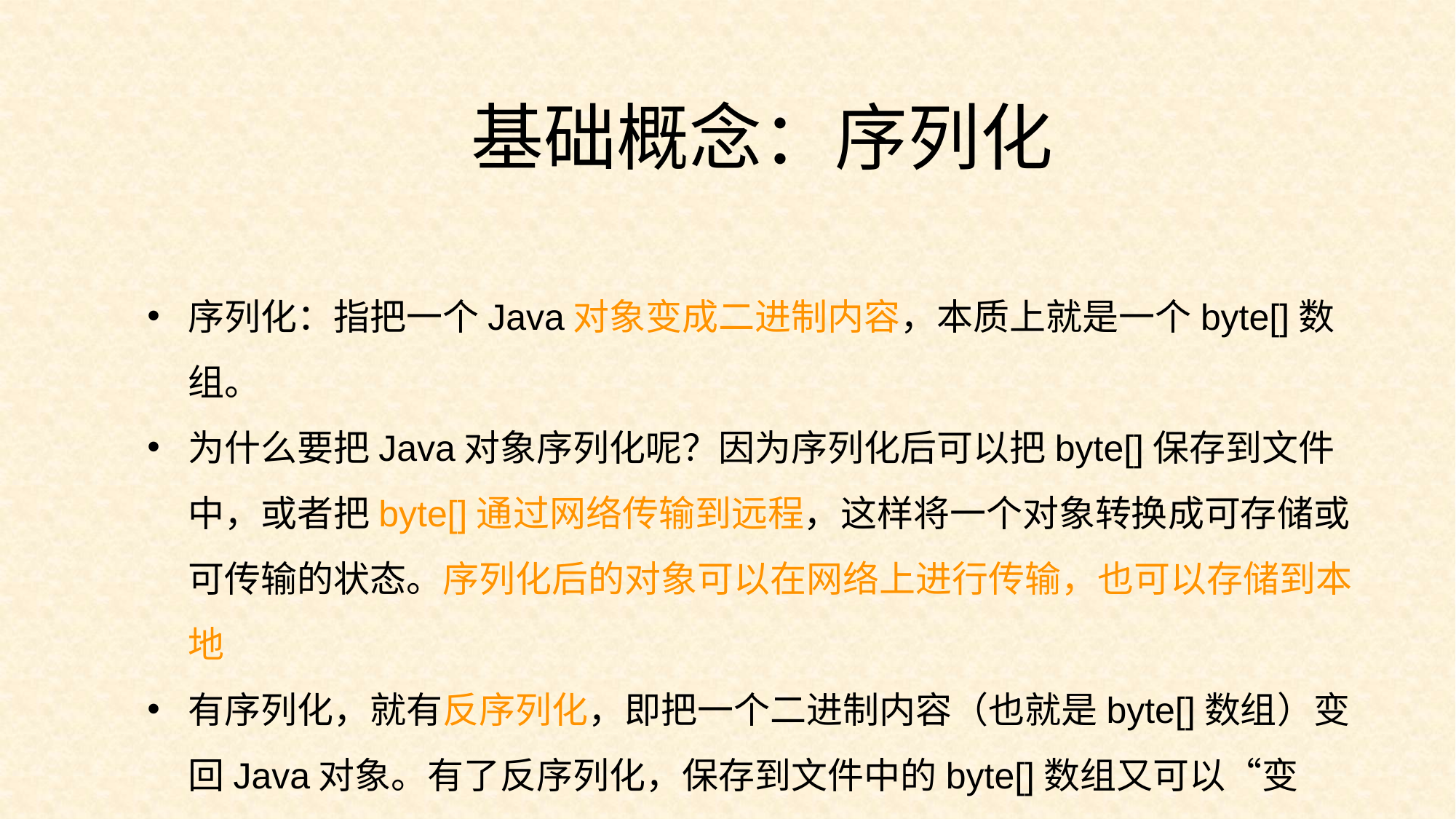

基础概念：序列化
序列化：指把一个Java对象变成二进制内容，本质上就是一个byte[]数组。
为什么要把Java对象序列化呢？因为序列化后可以把byte[]保存到文件中，或者把byte[]通过网络传输到远程，这样将一个对象转换成可存储或可传输的状态。序列化后的对象可以在网络上进行传输，也可以存储到本地
有序列化，就有反序列化，即把一个二进制内容（也就是byte[]数组）变回Java对象。有了反序列化，保存到文件中的byte[]数组又可以“变回”Java对象，或者从网络上读取byte[]并把它“变回”Java对象